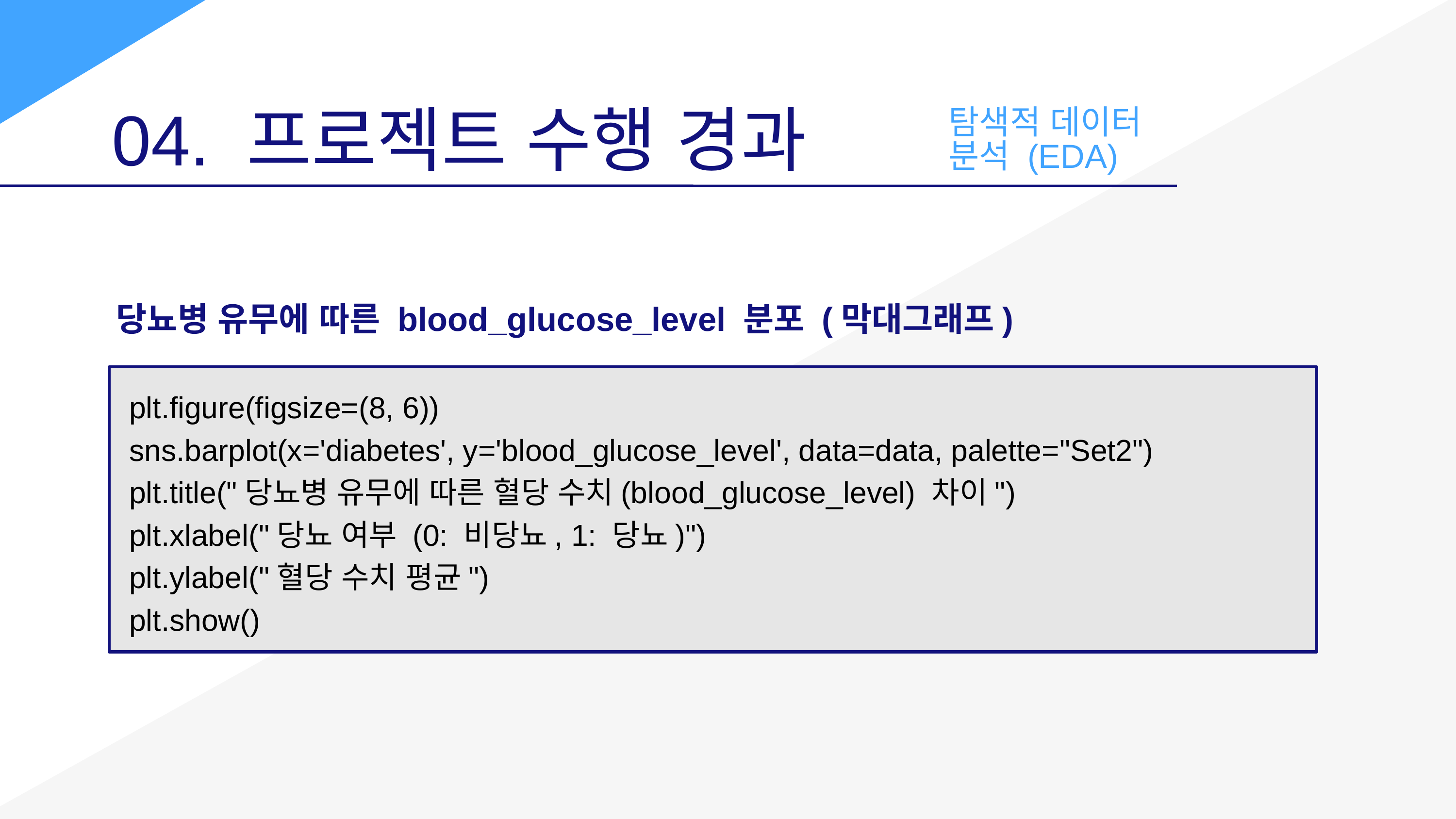

04. 프로젝트 수행 경과
탐색적 데이터 분석 (EDA)

당뇨병 유무에 따른 blood_glucose_level 분포 (막대그래프)

plt.figure(figsize=(8, 6))
sns.barplot(x='diabetes', y='blood_glucose_level', data=data, palette="Set2")
plt.title("당뇨병 유무에 따른 혈당 수치(blood_glucose_level) 차이")
plt.xlabel("당뇨 여부 (0: 비당뇨, 1: 당뇨)")
plt.ylabel("혈당 수치 평균")
plt.show()